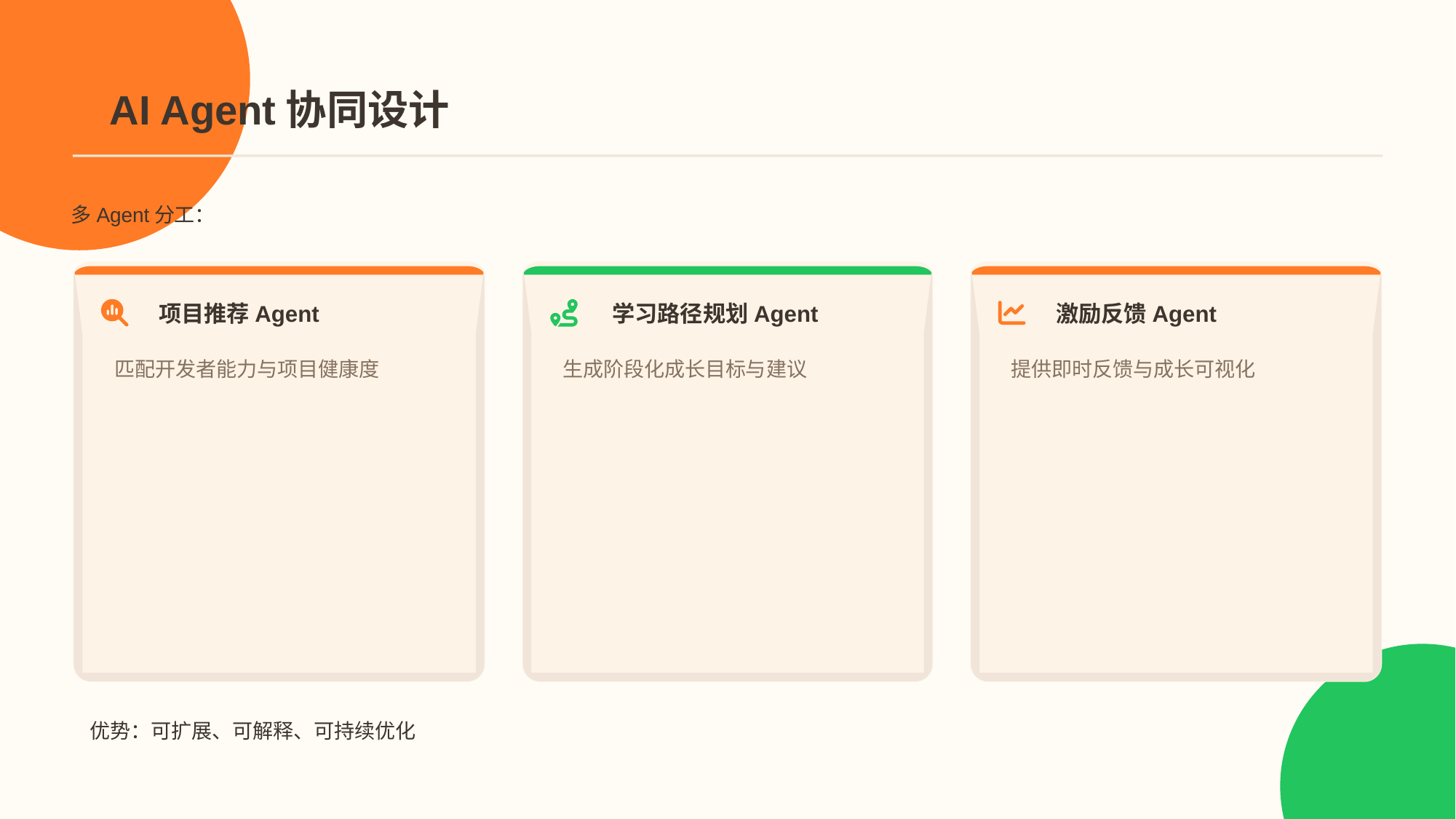

AI Agent协同设计

多Agent分工：

项目推荐Agent
学习路径规划Agent
激励反馈Agent

匹配开发者能力与项目健康度
生成阶段化成长目标与建议
提供即时反馈与成长可视化

优势：可扩展、可解释、可持续优化